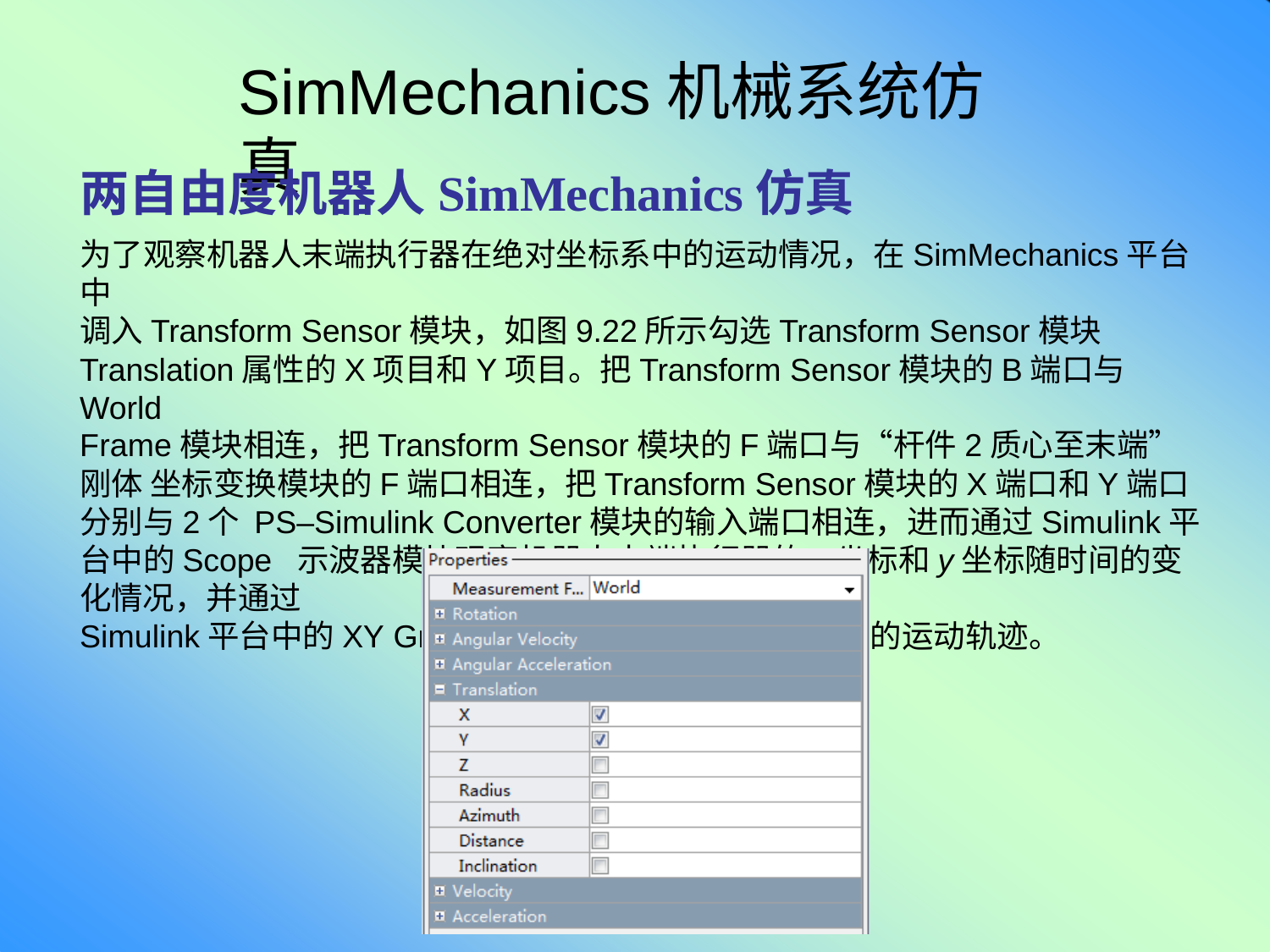

# SimMechanics机械系统仿真
两自由度机器人SimMechanics仿真
为了观察机器人末端执行器在绝对坐标系中的运动情况，在SimMechanics平台中
调入Transform Sensor模块，如图9.22所示勾选Transform Sensor模块
Translation属性的X项目和Y项目。把Transform Sensor模块的B端口与World
Frame模块相连，把Transform Sensor模块的F端口与“杆件2质心至末端”刚体 坐标变换模块的F端口相连，把Transform Sensor模块的X端口和Y端口分别与2个 PS–Simulink Converter模块的输入端口相连，进而通过Simulink平台中的Scope  示波器模块观察机器人末端执行器的x坐标和y坐标随时间的变化情况，并通过
Simulink平台中的XY Graph模块观察机器人末端执行器的运动轨迹。